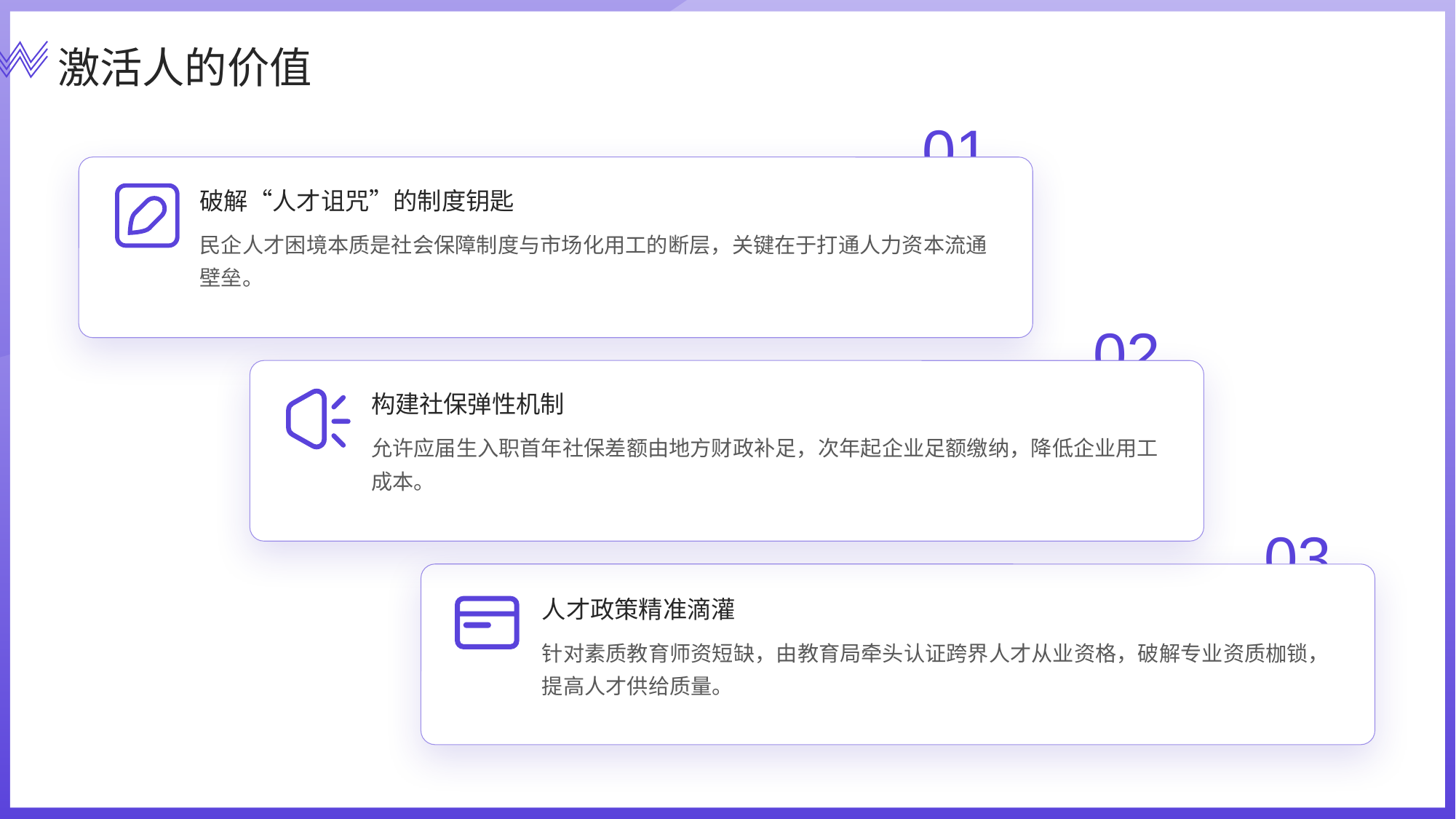

激活人的价值

01

破解“人才诅咒”的制度钥匙

民企人才困境本质是社会保障制度与市场化用工的断层，关键在于打通人力资本流通壁垒。
02

构建社保弹性机制

允许应届生入职首年社保差额由地方财政补足，次年起企业足额缴纳，降低企业用工成本。
03

人才政策精准滴灌

针对素质教育师资短缺，由教育局牵头认证跨界人才从业资格，破解专业资质枷锁，提高人才供给质量。